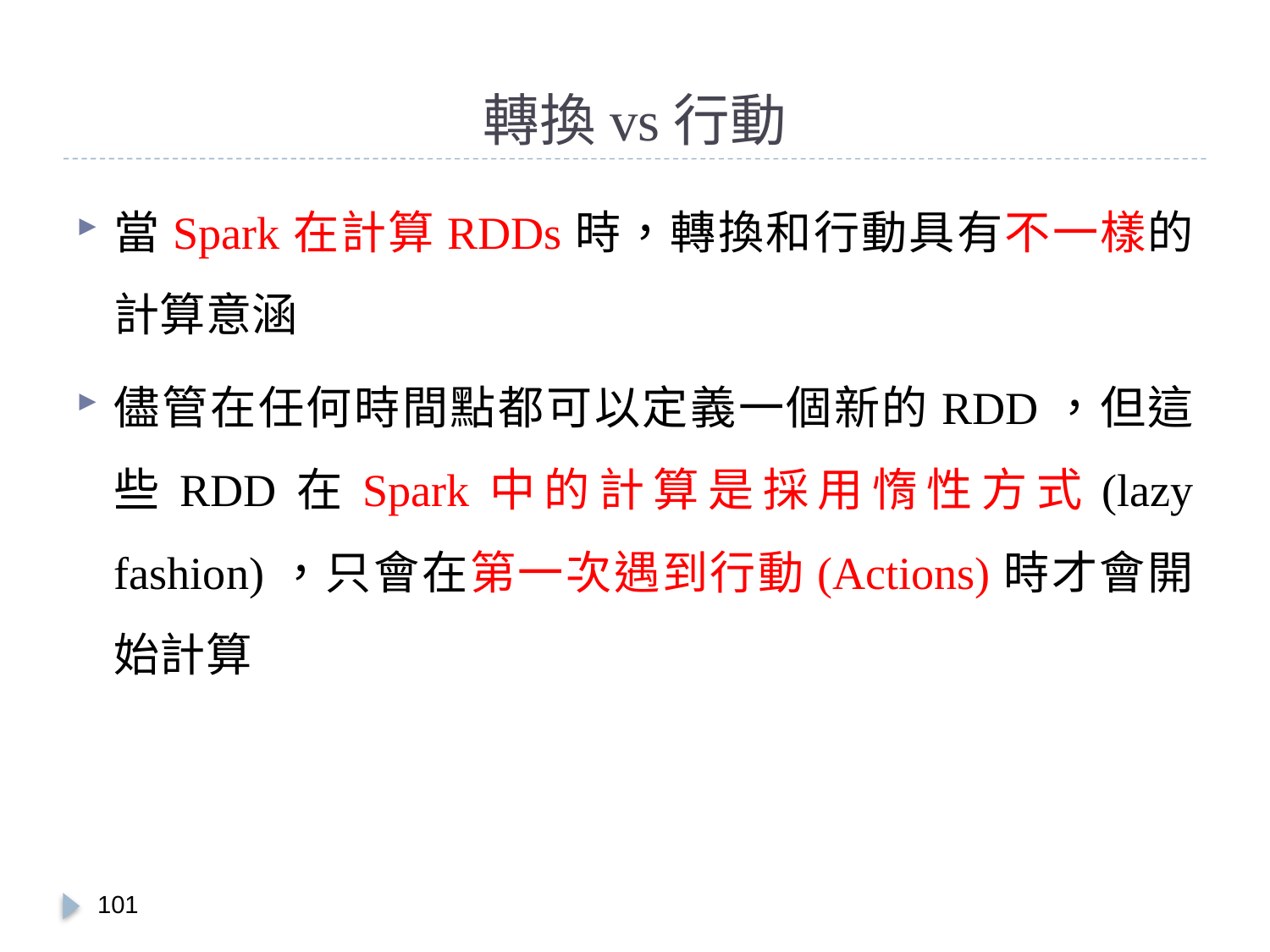

# 轉換vs行動
當Spark在計算RDDs時，轉換和行動具有不一樣的計算意涵
儘管在任何時間點都可以定義一個新的RDD，但這些RDD在Spark中的計算是採用惰性方式(lazy fashion)，只會在第一次遇到行動(Actions)時才會開始計算
101